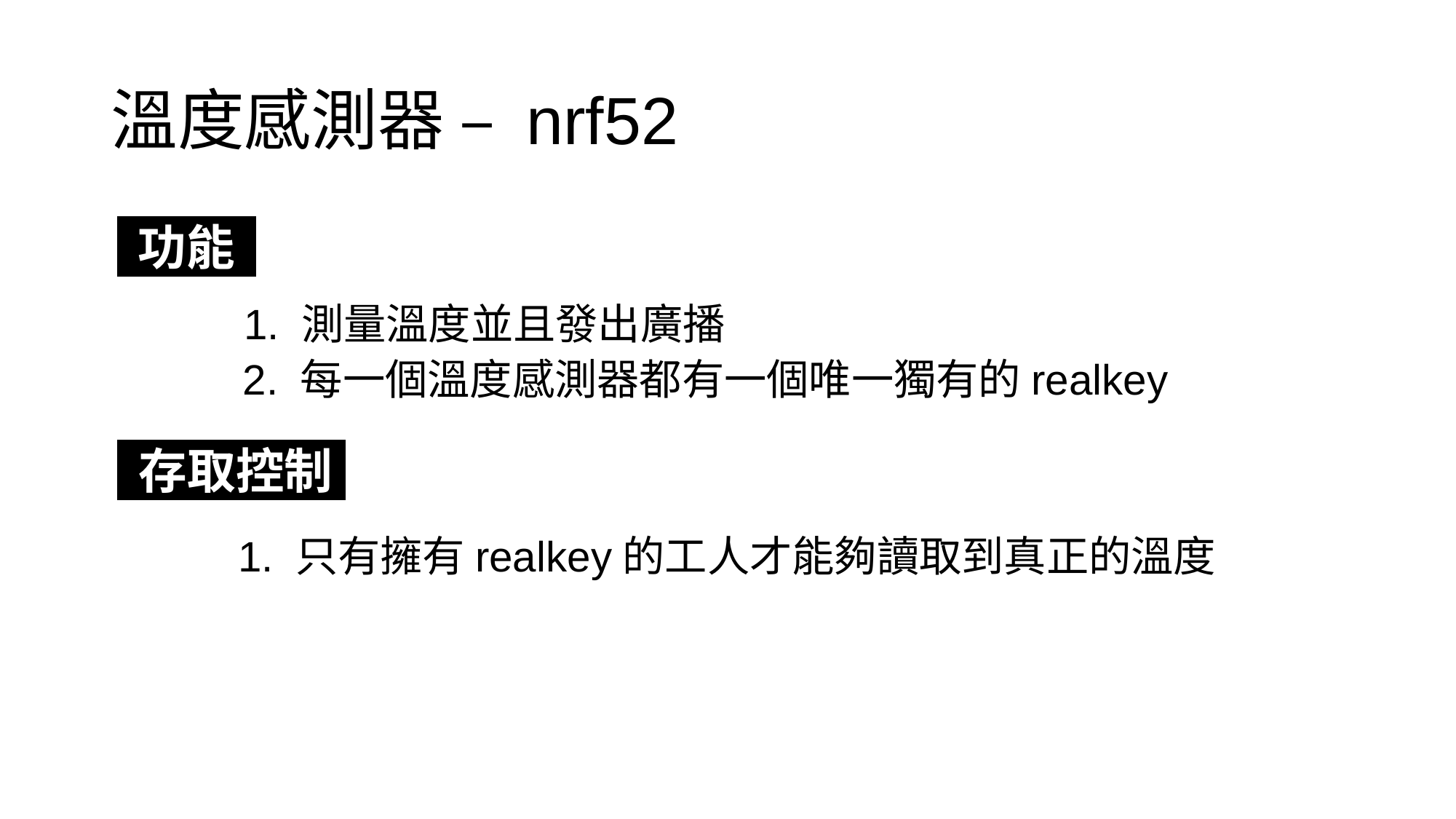

# 溫度感測器 – nrf52
功能

1. 測量溫度並且發出廣播
2. 每一個溫度感測器都有一個唯一獨有的realkey
存取控制

1. 只有擁有realkey的工人才能夠讀取到真正的溫度